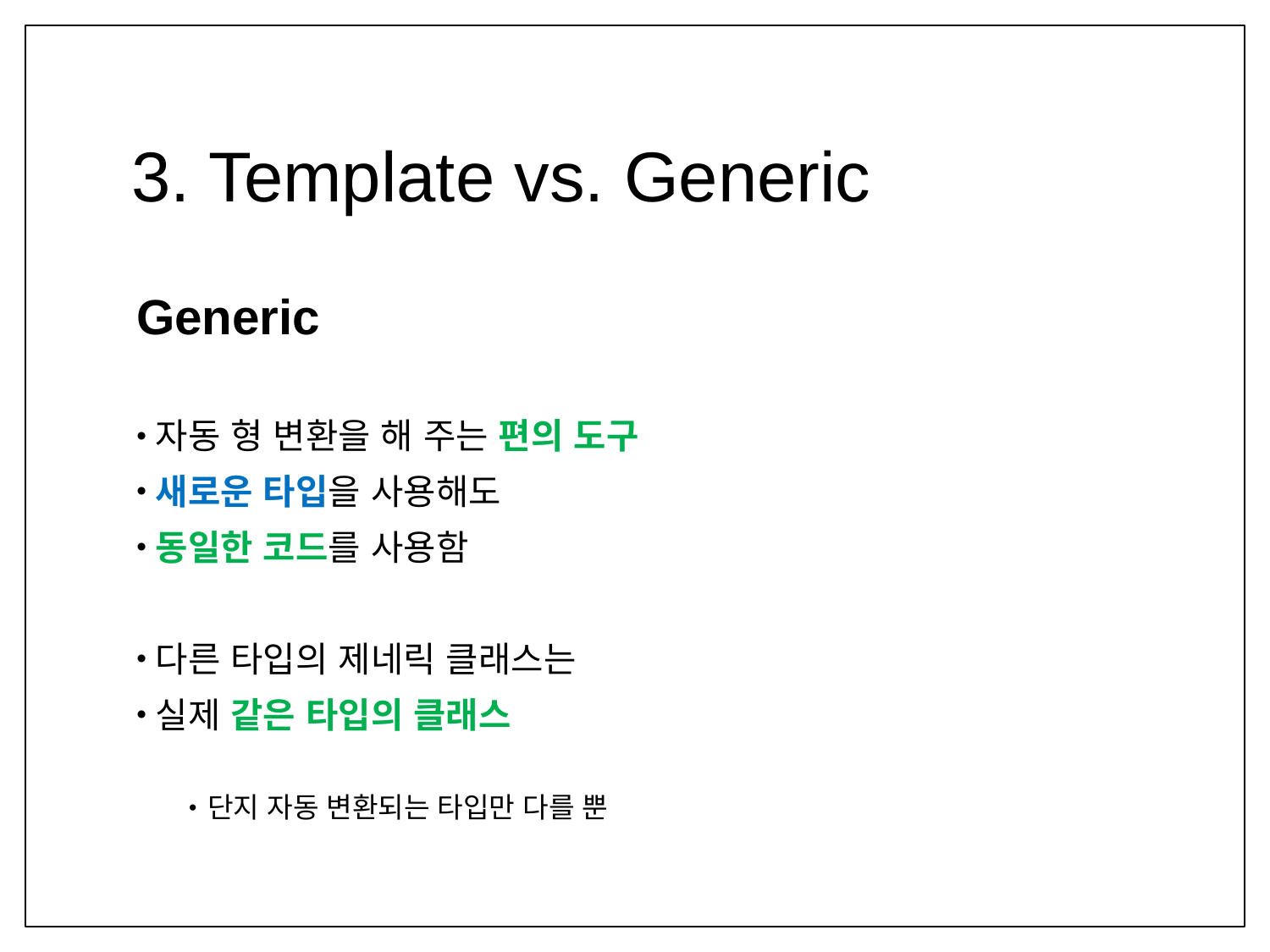

# 3. Template vs. Generic
Generic

자동 형 변환을 해 주는 편의 도구
새로운 타입을 사용해도
동일한 코드를 사용함

다른 타입의 제네릭 클래스는
실제 같은 타입의 클래스

단지 자동 변환되는 타입만 다를 뿐